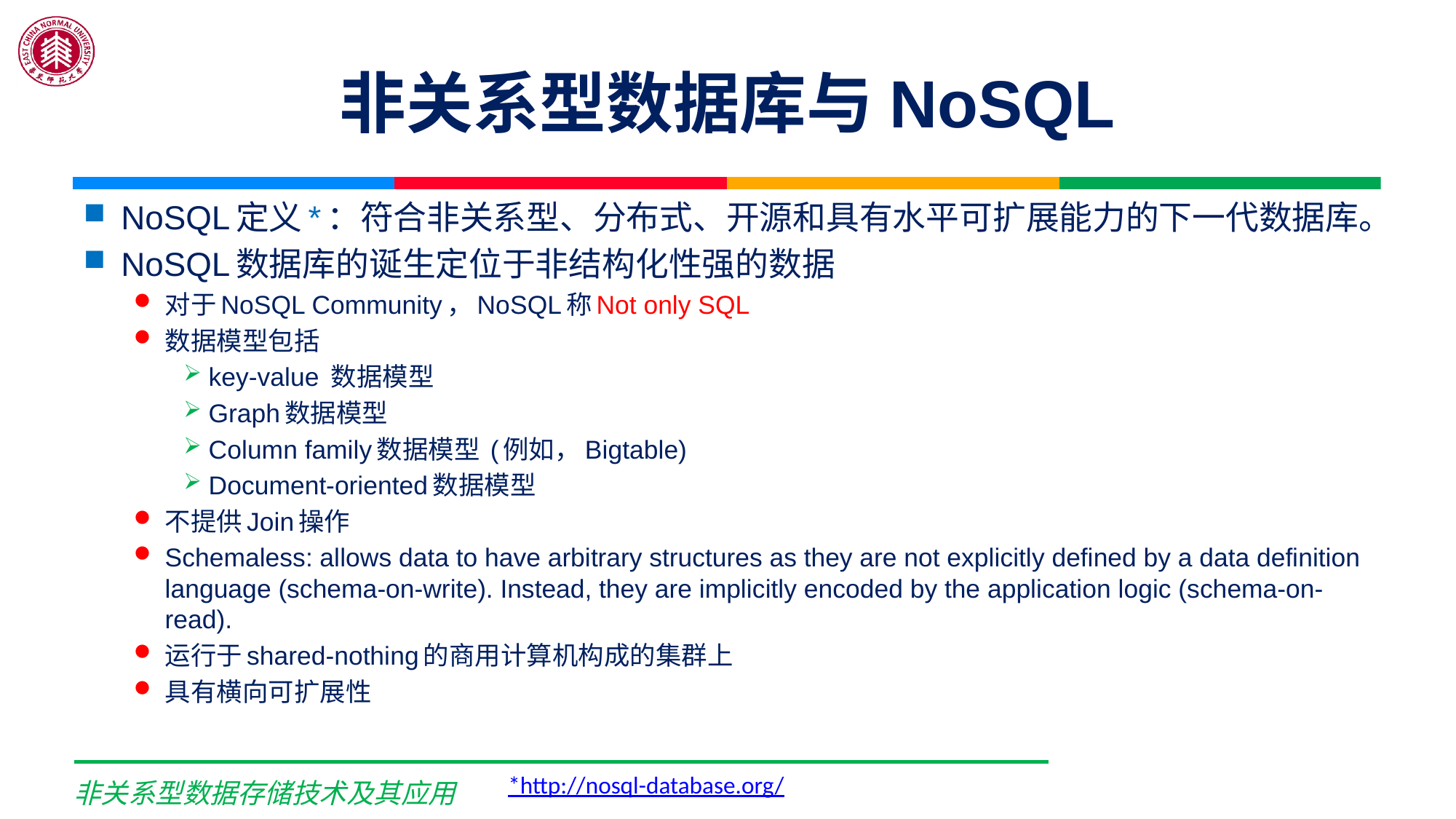

# 非关系型数据库与NoSQL
NoSQL定义*：符合非关系型、分布式、开源和具有水平可扩展能力的下一代数据库。
NoSQL数据库的诞生定位于非结构化性强的数据
对于NoSQL Community，NoSQL称Not only SQL
数据模型包括
key-value 数据模型
Graph数据模型
Column family数据模型 (例如，Bigtable)
Document-oriented数据模型
不提供Join操作
Schemaless: allows data to have arbitrary structures as they are not explicitly defined by a data definition language (schema-on-write). Instead, they are implicitly encoded by the application logic (schema-on-read).
运行于shared-nothing的商用计算机构成的集群上
具有横向可扩展性
*http://nosql-database.org/